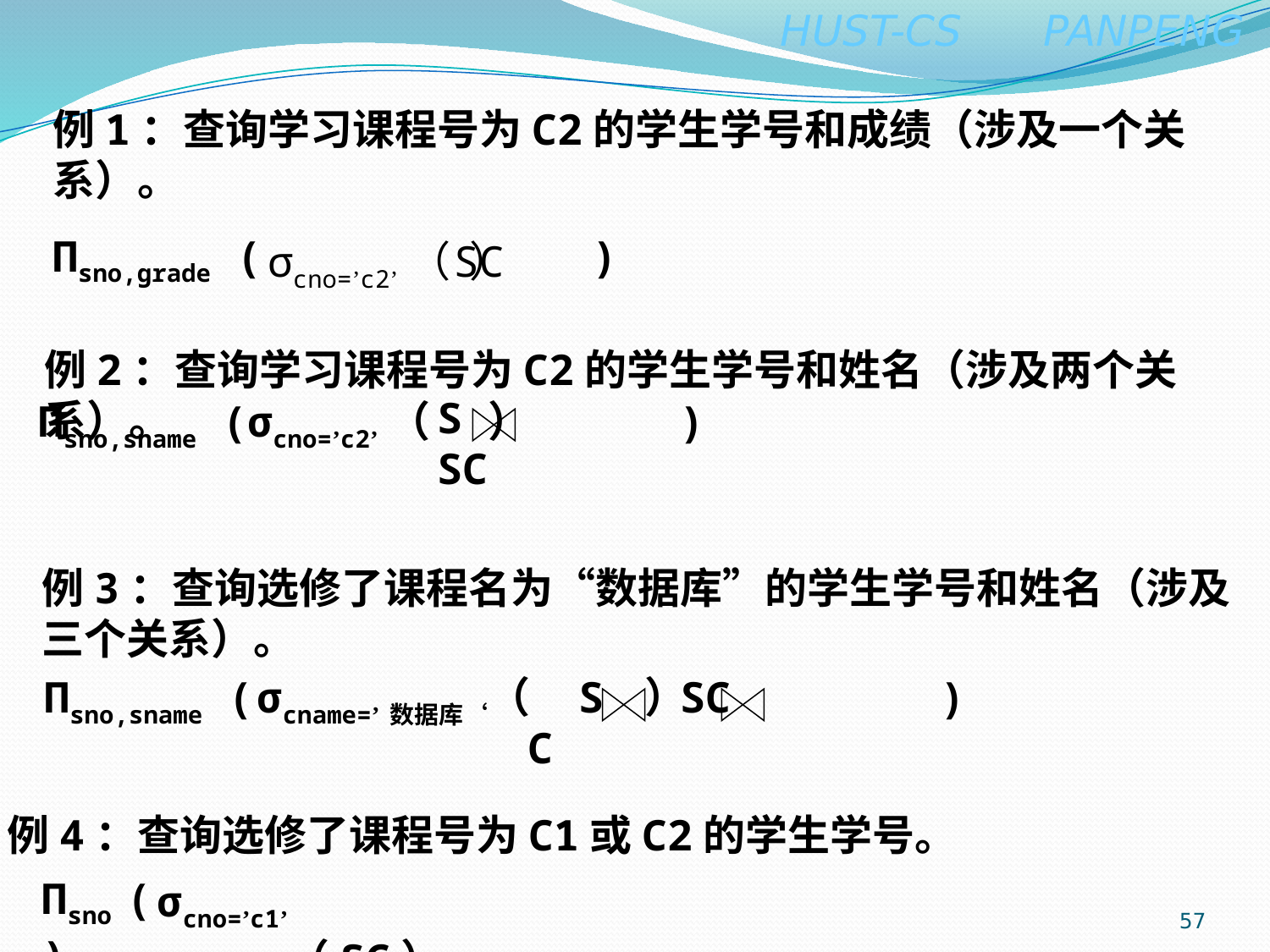

例1：查询学习课程号为C2的学生学号和成绩（涉及一个关系）。
Пsno,grade (             )
σcno=’c2’（  ）
SC
例2：查询学习课程号为C2的学生学号和姓名（涉及两个关系）。
S   SC
Пsno,sname (                 )
σcno=’c2’（      ）

例3：查询选修了课程名为“数据库”的学生学号和姓名（涉及三个关系）。
Пsno,sname (                           )
σcname=’数据库‘（            ）
  S   SC    C

例4：查询选修了课程号为C1或C2的学生学号。
Пsno (                   )
σcno=’c1’ ∨cno=’c2’（SC）
57